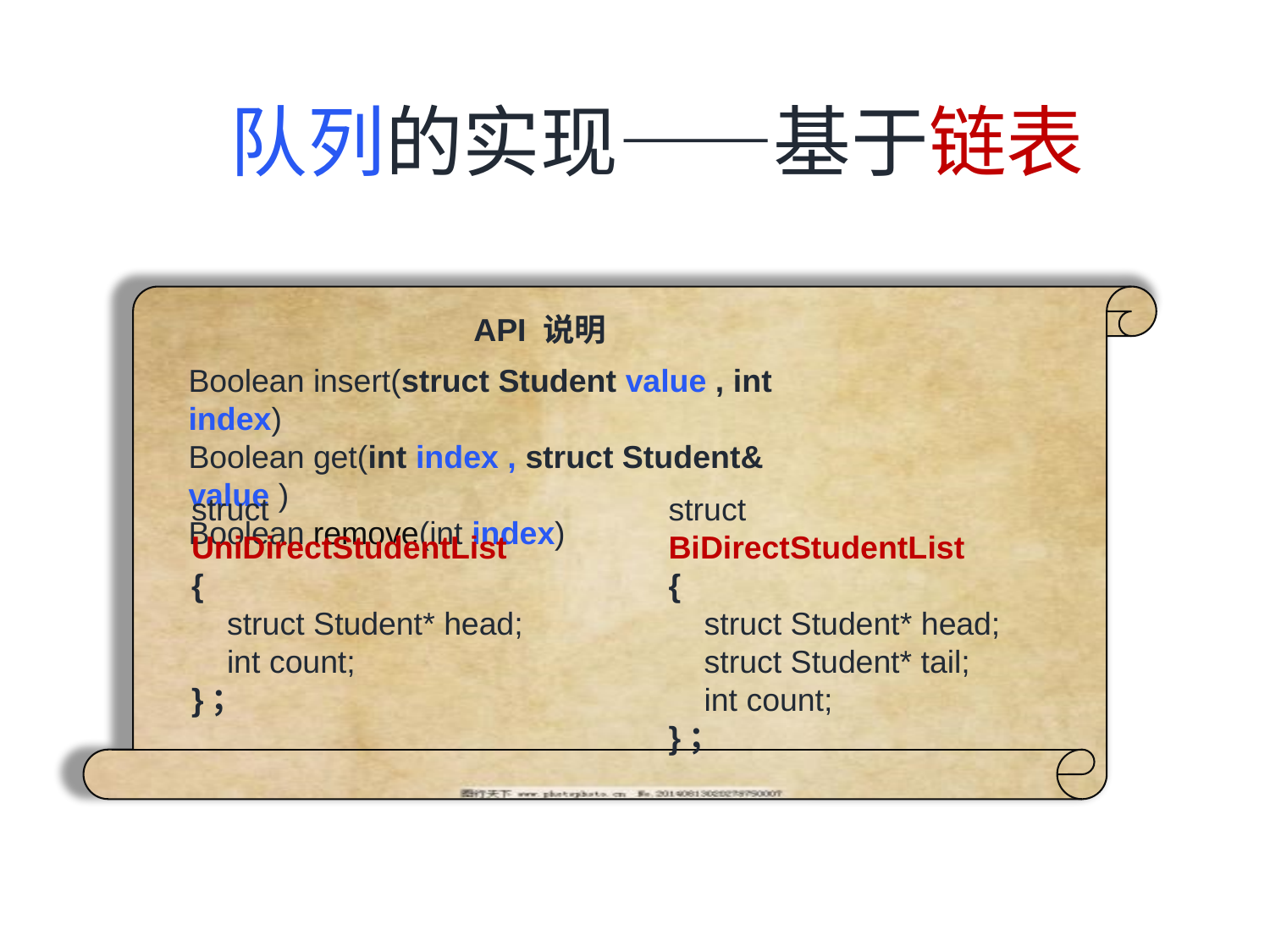

队列的实现——基于链表

API 说明
Boolean insert(struct Student value , int index)
Boolean get(int index , struct Student& value )
Boolean remove(int index)
struct UniDirectStudentList
{
    struct Student* head;
    int count;
}；
struct BiDirectStudentList
{
    struct Student* head;
    struct Student* tail;
    int count;
}；